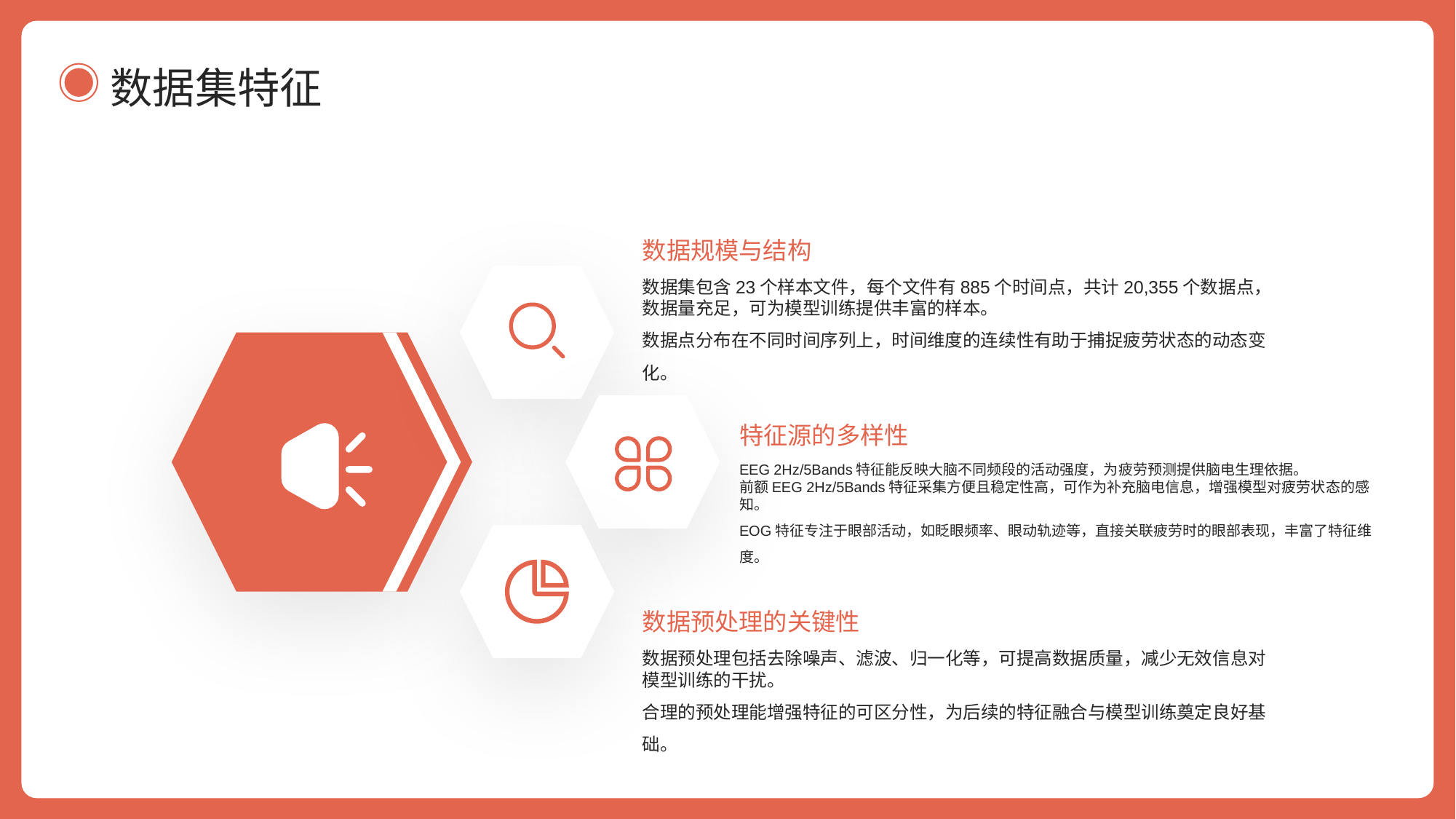

数据集特征

数据规模与结构

数据集包含23个样本文件，每个文件有885个时间点，共计20,355个数据点，数据量充足，可为模型训练提供丰富的样本。
数据点分布在不同时间序列上，时间维度的连续性有助于捕捉疲劳状态的动态变化。

特征源的多样性

EEG 2Hz/5Bands特征能反映大脑不同频段的活动强度，为疲劳预测提供脑电生理依据。
前额EEG 2Hz/5Bands特征采集方便且稳定性高，可作为补充脑电信息，增强模型对疲劳状态的感知。
EOG特征专注于眼部活动，如眨眼频率、眼动轨迹等，直接关联疲劳时的眼部表现，丰富了特征维度。

数据预处理的关键性
数据预处理包括去除噪声、滤波、归一化等，可提高数据质量，减少无效信息对模型训练的干扰。
合理的预处理能增强特征的可区分性，为后续的特征融合与模型训练奠定良好基础。